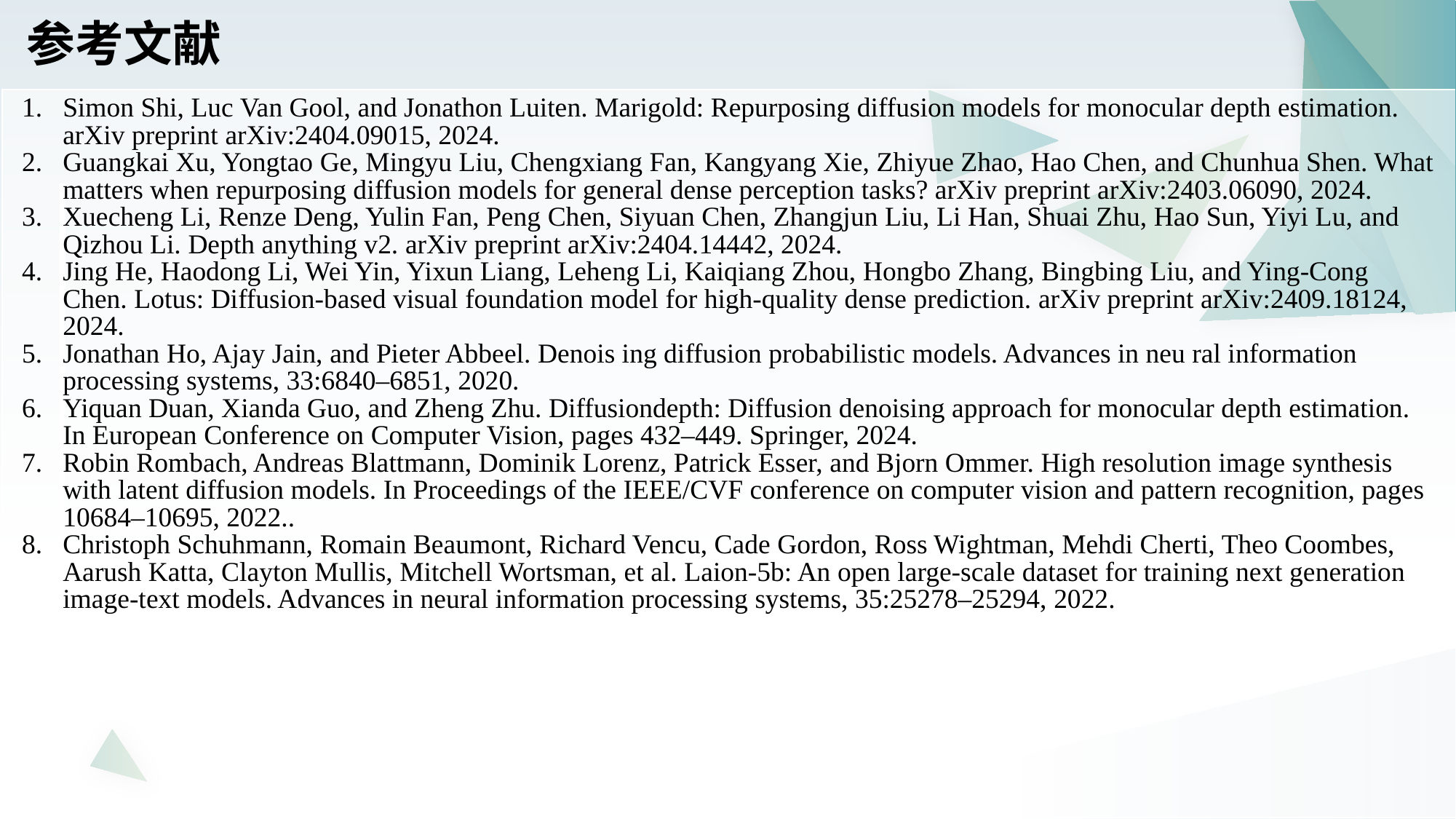

参考文献

Simon Shi, Luc Van Gool, and Jonathon Luiten. Marigold: Repurposing diffusion models for monocular depth estimation. arXiv preprint arXiv:2404.09015, 2024.
Guangkai Xu, Yongtao Ge, Mingyu Liu, Chengxiang Fan, Kangyang Xie, Zhiyue Zhao, Hao Chen, and Chunhua Shen. What matters when repurposing diffusion models for general dense perception tasks? arXiv preprint arXiv:2403.06090, 2024.
Xuecheng Li, Renze Deng, Yulin Fan, Peng Chen, Siyuan Chen, Zhangjun Liu, Li Han, Shuai Zhu, Hao Sun, Yiyi Lu, and Qizhou Li. Depth anything v2. arXiv preprint arXiv:2404.14442, 2024.
Jing He, Haodong Li, Wei Yin, Yixun Liang, Leheng Li, Kaiqiang Zhou, Hongbo Zhang, Bingbing Liu, and Ying-Cong Chen. Lotus: Diffusion-based visual foundation model for high-quality dense prediction. arXiv preprint arXiv:2409.18124, 2024.
Jonathan Ho, Ajay Jain, and Pieter Abbeel. Denois ing diffusion probabilistic models. Advances in neu ral information processing systems, 33:6840–6851, 2020.
Yiquan Duan, Xianda Guo, and Zheng Zhu. Diffusiondepth: Diffusion denoising approach for monocular depth estimation. In European Conference on Computer Vision, pages 432–449. Springer, 2024.
Robin Rombach, Andreas Blattmann, Dominik Lorenz, Patrick Esser, and Bjorn Ommer. High resolution image synthesis with latent diffusion models. In Proceedings of the IEEE/CVF conference on computer vision and pattern recognition, pages 10684–10695, 2022..
Christoph Schuhmann, Romain Beaumont, Richard Vencu, Cade Gordon, Ross Wightman, Mehdi Cherti, Theo Coombes, Aarush Katta, Clayton Mullis, Mitchell Wortsman, et al. Laion-5b: An open large-scale dataset for training next generation image-text models. Advances in neural information processing systems, 35:25278–25294, 2022.